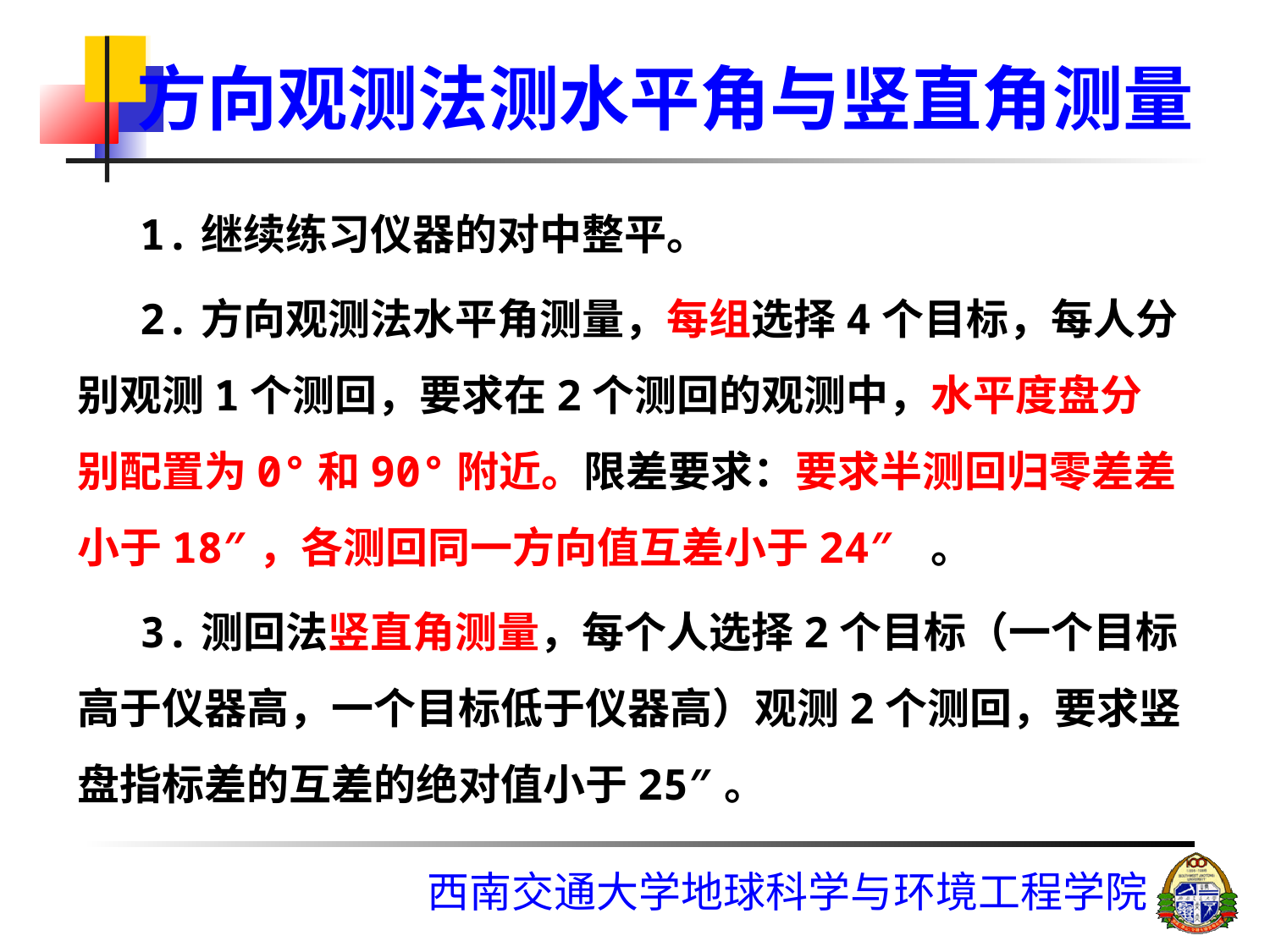

# 方向观测法测水平角与竖直角测量
1.继续练习仪器的对中整平。
2.方向观测法水平角测量，每组选择4个目标，每人分别观测1个测回，要求在2个测回的观测中，水平度盘分别配置为0°和90°附近。限差要求：要求半测回归零差差小于18″，各测回同一方向值互差小于24″ 。
3.测回法竖直角测量，每个人选择2个目标（一个目标高于仪器高，一个目标低于仪器高）观测2个测回，要求竖盘指标差的互差的绝对值小于25″。